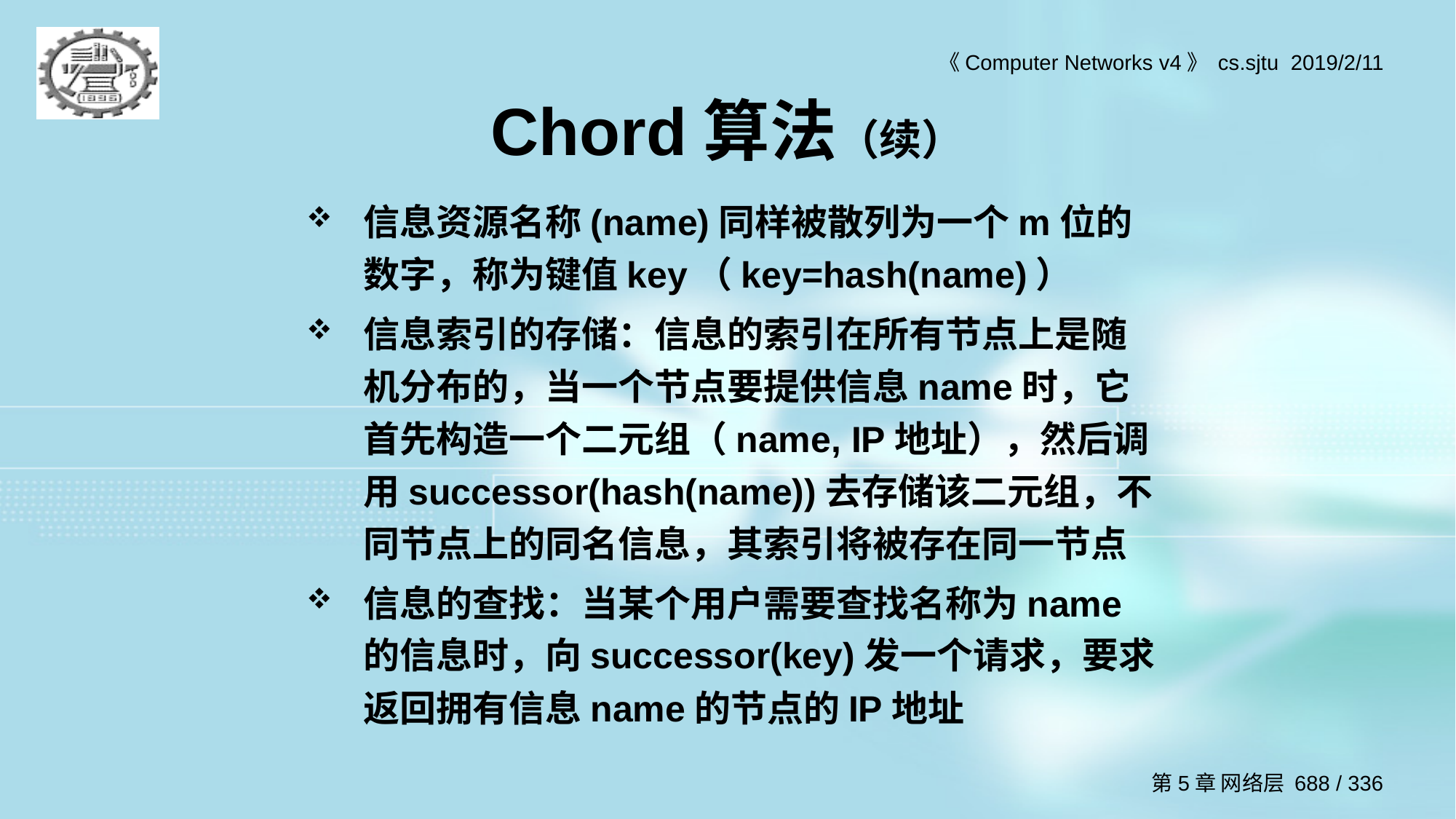

# Chord算法（续）
信息资源名称(name)同样被散列为一个m位的数字，称为键值key（key=hash(name)）
信息索引的存储：信息的索引在所有节点上是随机分布的，当一个节点要提供信息name时，它首先构造一个二元组（name, IP地址），然后调用successor(hash(name))去存储该二元组，不同节点上的同名信息，其索引将被存在同一节点
信息的查找：当某个用户需要查找名称为name的信息时，向successor(key)发一个请求，要求返回拥有信息name的节点的IP地址